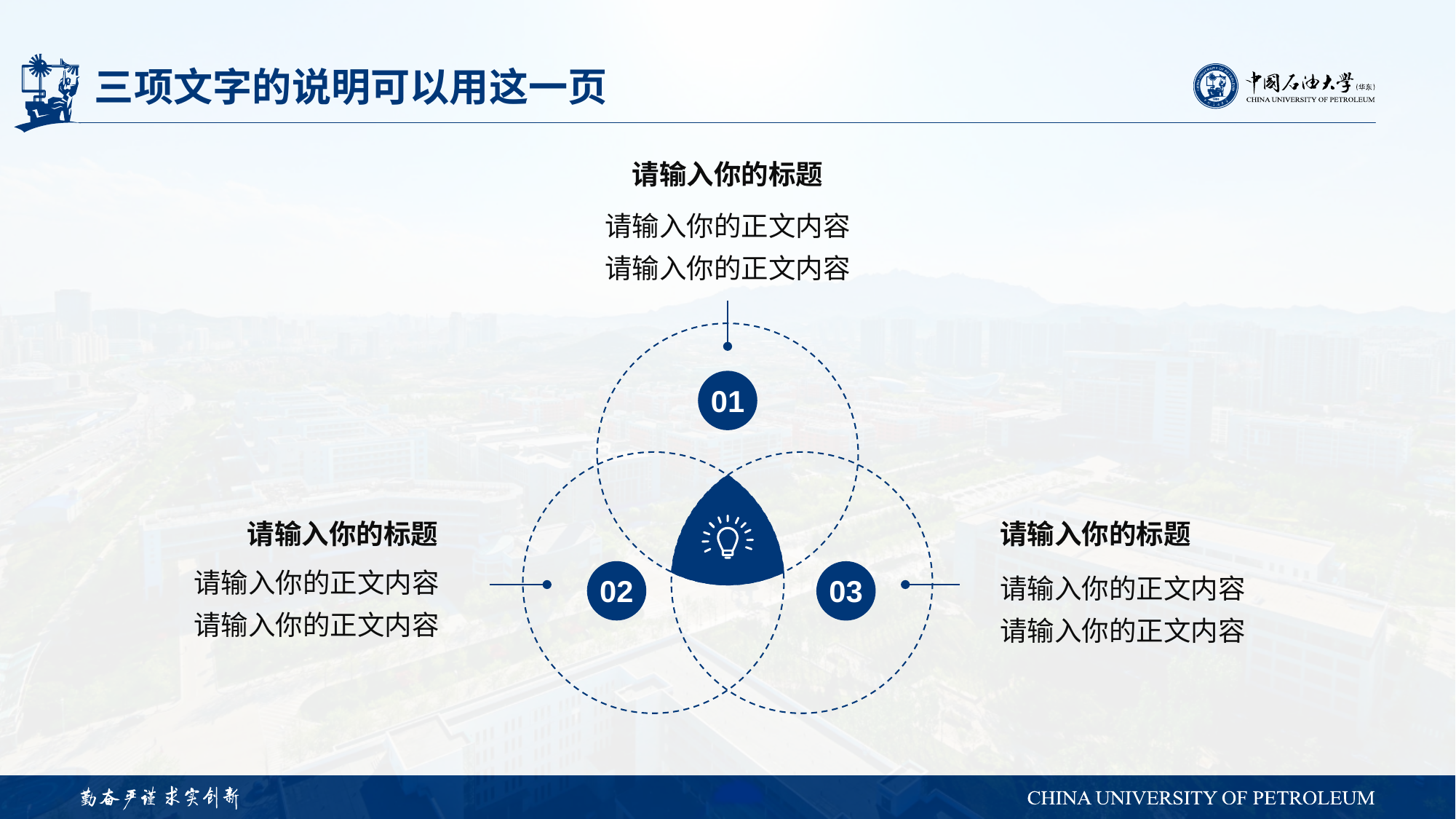

# 三项文字的说明可以用这一页
请输入你的标题
请输入你的正文内容
请输入你的正文内容

01

02

03
请输入你的标题
请输入你的正文内容
请输入你的正文内容
请输入你的标题
请输入你的正文内容
请输入你的正文内容